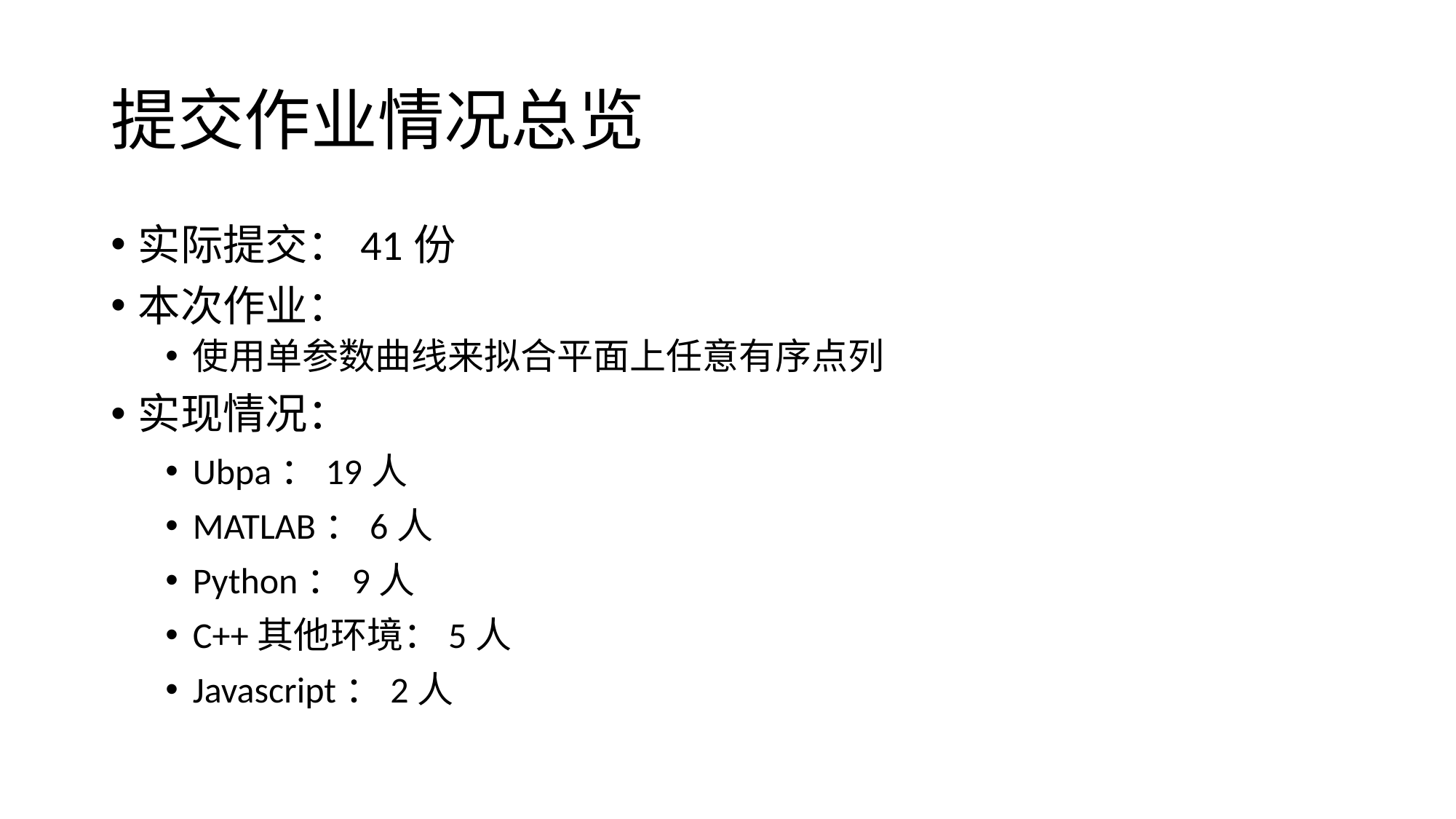

# 提交作业情况总览
实际提交：41份
本次作业：
使用单参数曲线来拟合平面上任意有序点列
实现情况：
Ubpa：19人
MATLAB：6人
Python：9人
C++其他环境：5人
Javascript：2人